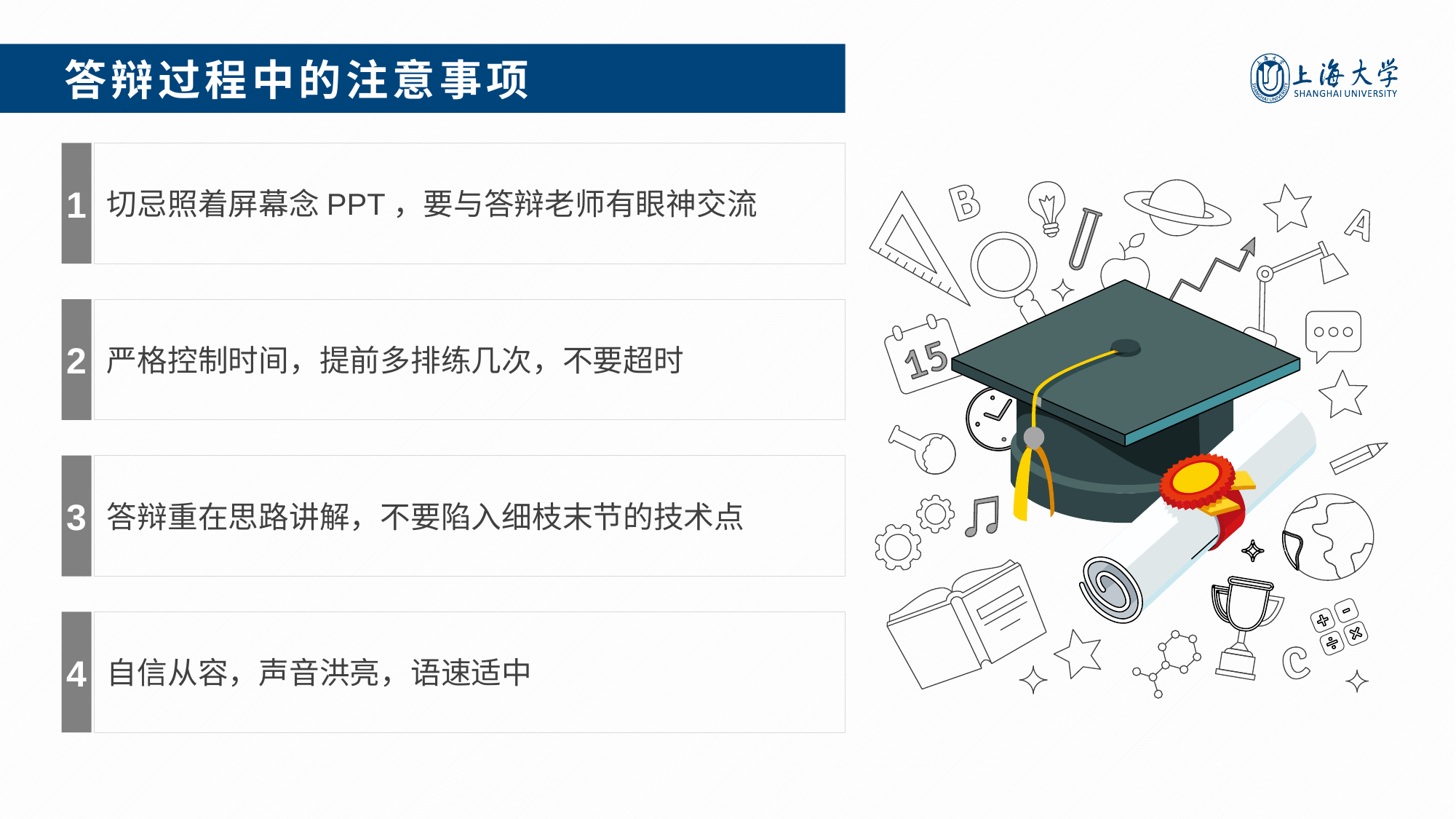

答辩过程中的注意事项

1
切忌照着屏幕念PPT，要与答辩老师有眼神交流

2
严格控制时间，提前多排练几次，不要超时
3
答辩重在思路讲解，不要陷入细枝末节的技术点
4
自信从容，声音洪亮，语速适中